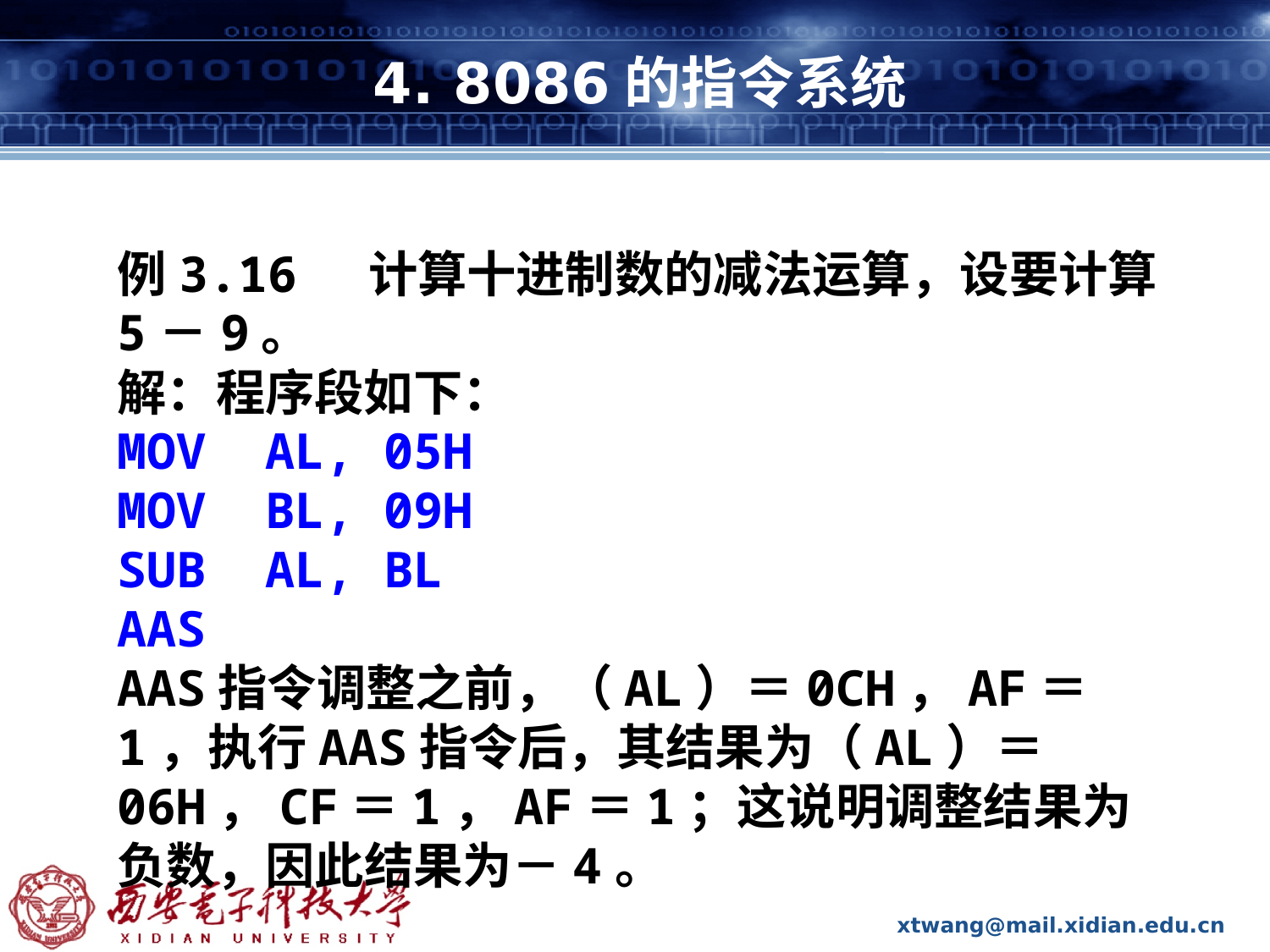

# 4. 8086的指令系统
例3.16  计算十进制数的减法运算，设要计算5－9。
解：程序段如下：
MOV  AL, 05H
MOV  BL, 09H
SUB  AL, BL
AAS
AAS指令调整之前，（AL）＝0CH，AF＝1，执行AAS指令后，其结果为（AL）＝06H，CF＝1，AF＝1；这说明调整结果为负数，因此结果为－4。